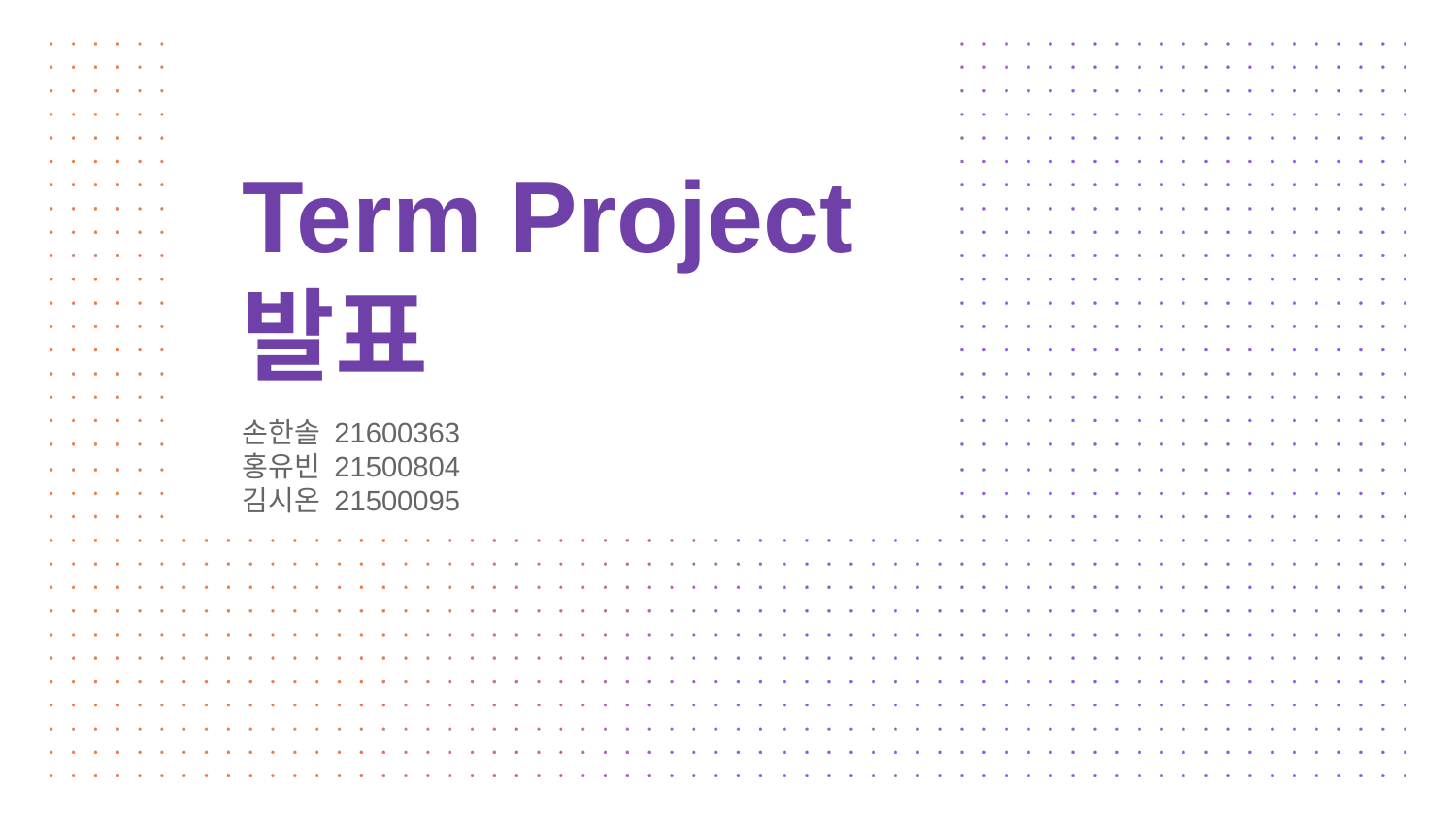

# Term Project 발표
손한솔 21600363
홍유빈 21500804
김시온 21500095